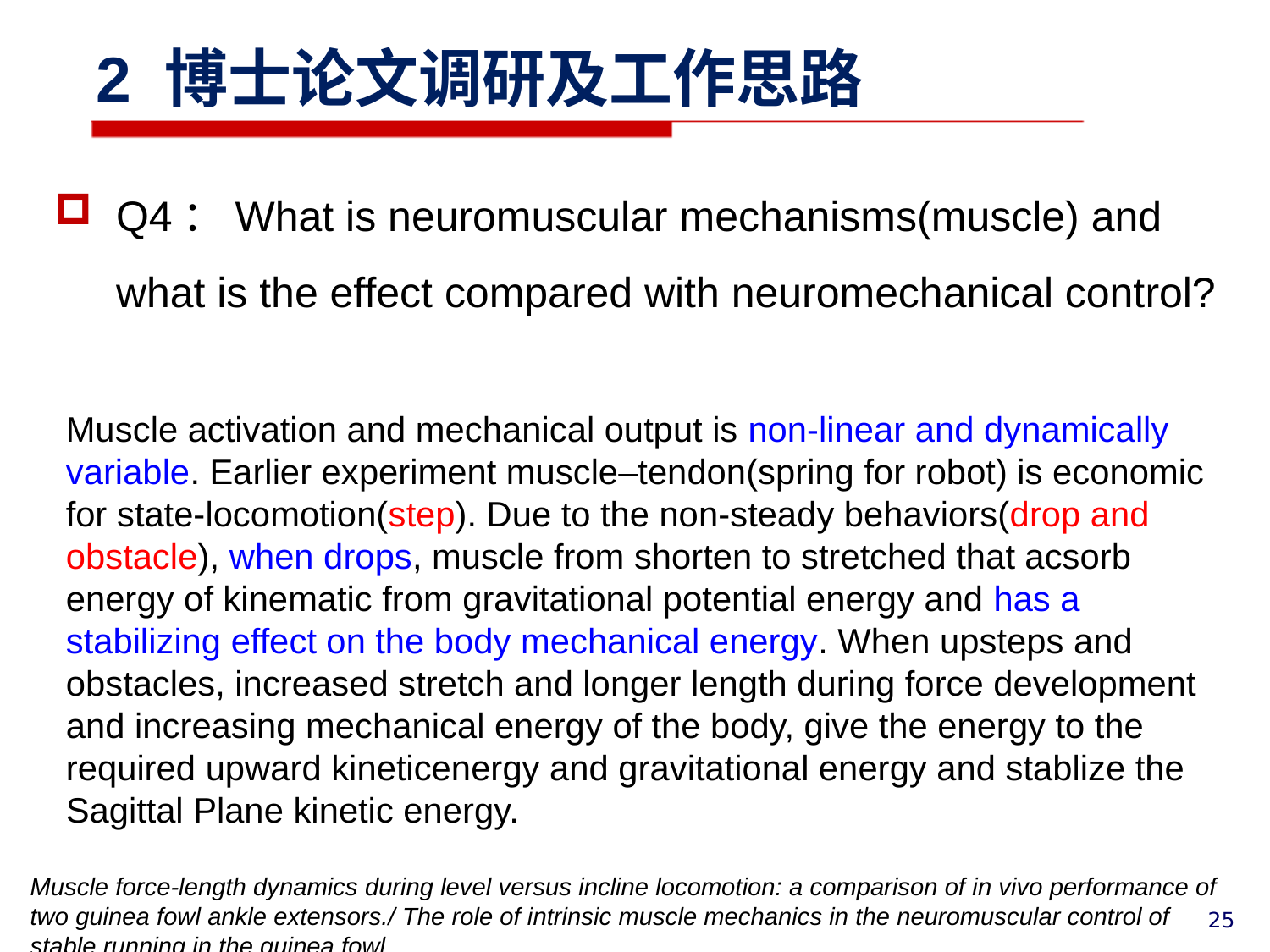

2 博士论文调研及工作思路
Q4：What is neuromuscular mechanisms(muscle) and what is the effect compared with neuromechanical control?
Muscle activation and mechanical output is non-linear and dynamically variable. Earlier experiment muscle–tendon(spring for robot) is economic for state-locomotion(step). Due to the non-steady behaviors(drop and obstacle), when drops, muscle from shorten to stretched that acsorb energy of kinematic from gravitational potential energy and has a stabilizing effect on the body mechanical energy. When upsteps and obstacles, increased stretch and longer length during force development and increasing mechanical energy of the body, give the energy to the required upward kineticenergy and gravitational energy and stablize the Sagittal Plane kinetic energy.
Muscle force-length dynamics during level versus incline locomotion: a comparison of in vivo performance of two guinea fowl ankle extensors./ The role of intrinsic muscle mechanics in the neuromuscular control of stable running in the guinea fowl
25
25